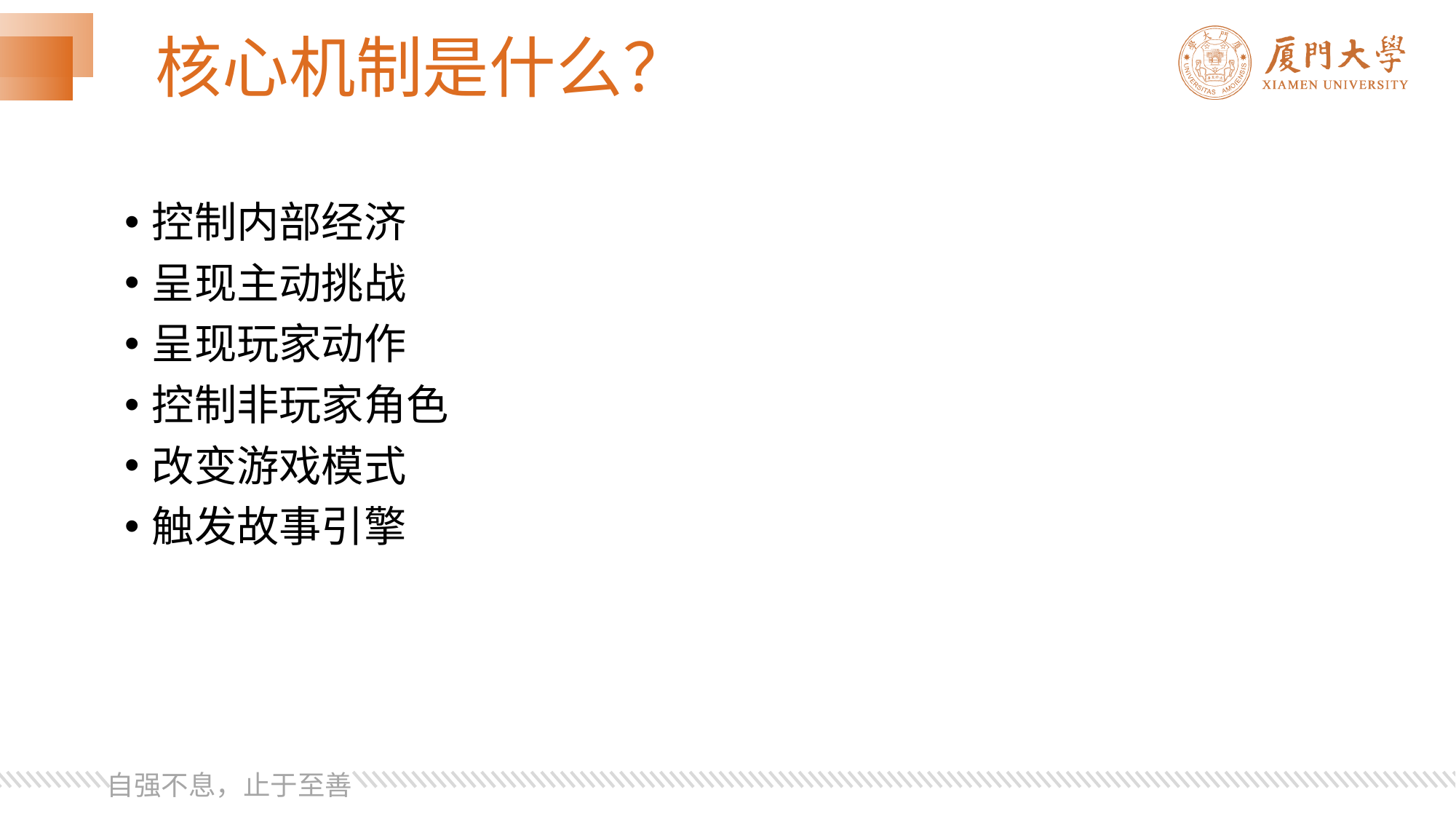

# 核心机制是什么？
控制内部经济
呈现主动挑战
呈现玩家动作
控制非玩家角色
改变游戏模式
触发故事引擎